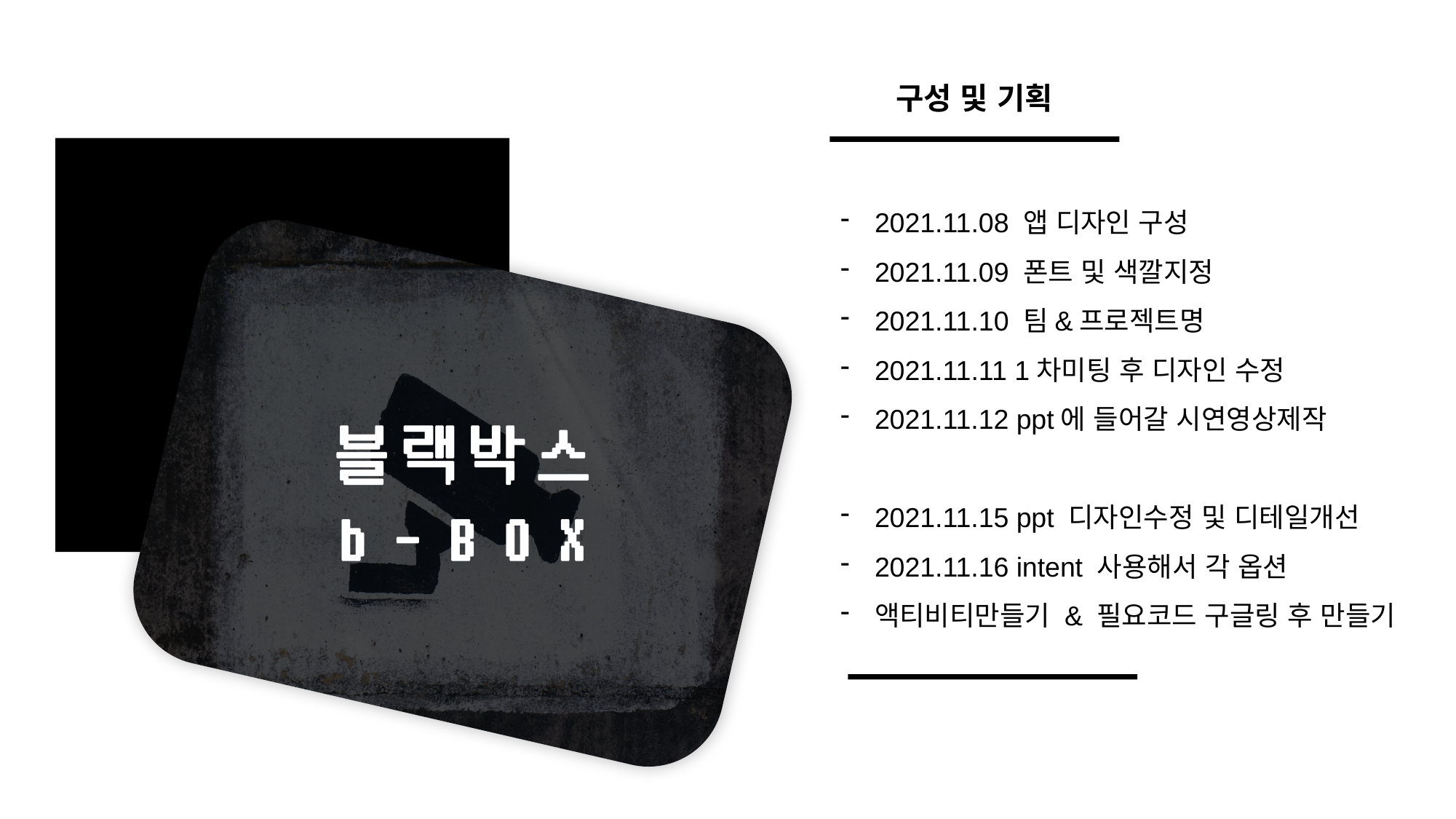

구성 및 기획

2021.11.08 앱 디자인 구성
2021.11.09 폰트 및 색깔지정
2021.11.10 팀&프로젝트명
2021.11.11 1차미팅 후 디자인 수정
2021.11.12 ppt에 들어갈 시연영상제작

2021.11.15 ppt 디자인수정 및 디테일개선
2021.11.16 intent 사용해서 각 옵션
액티비티만들기 & 필요코드 구글링 후 만들기